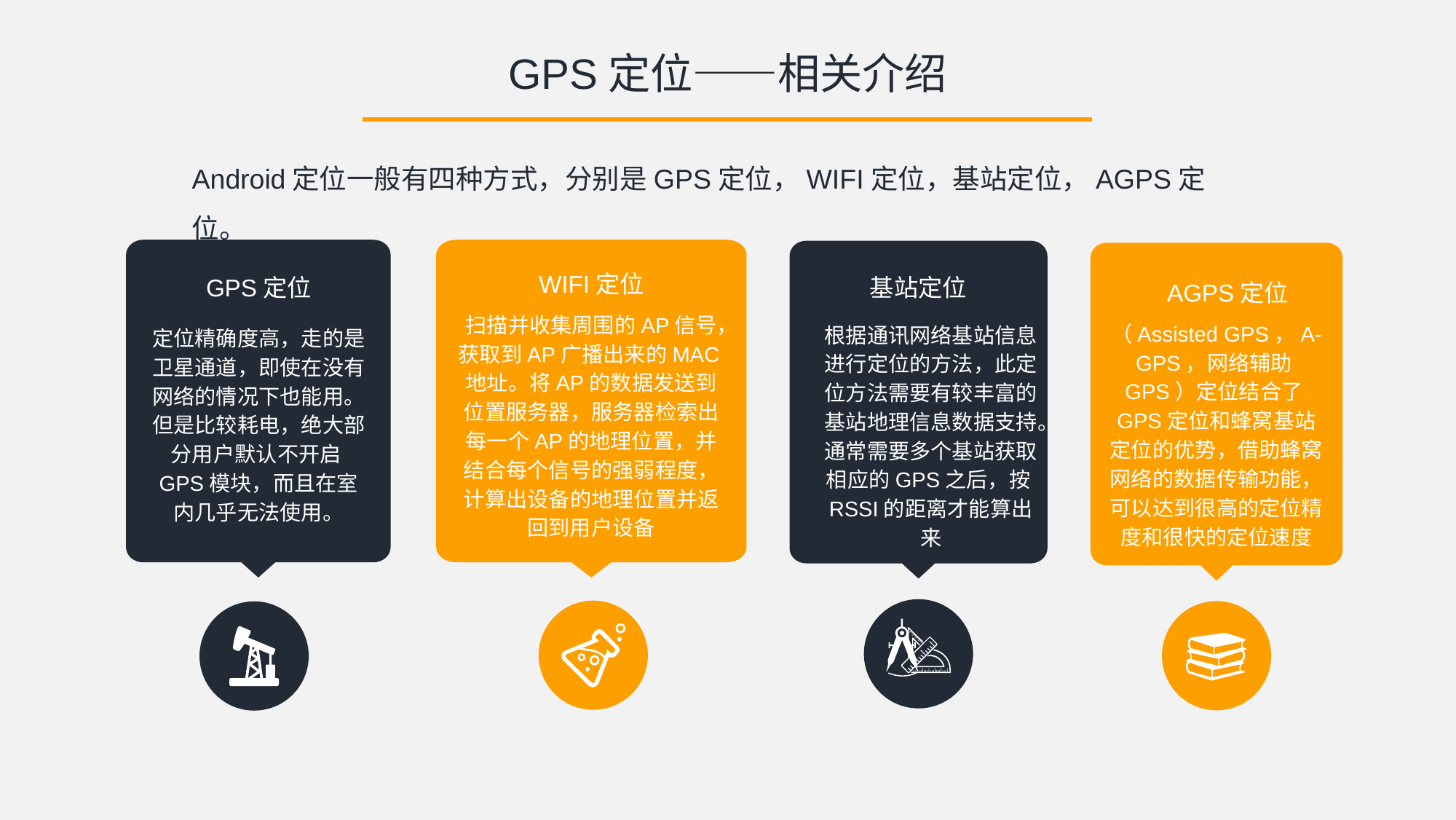

GPS定位——相关介绍
Android定位一般有四种方式，分别是GPS定位，WIFI定位，基站定位，AGPS定位。

WIFI定位
基站定位
GPS定位
AGPS定位
扫描并收集周围的AP信号，获取到AP广播出来的MAC地址。将AP的数据发送到位置服务器，服务器检索出每一个AP的地理位置，并结合每个信号的强弱程度，计算出设备的地理位置并返回到用户设备
（Assisted GPS，A-GPS，网络辅助GPS）定位结合了GPS定位和蜂窝基站定位的优势，借助蜂窝网络的数据传输功能，可以达到很高的定位精度和很快的定位速度
根据通讯网络基站信息进行定位的方法，此定位方法需要有较丰富的基站地理信息数据支持。通常需要多个基站获取相应的GPS之后，按RSSI的距离才能算出来
定位精确度高，走的是卫星通道，即使在没有网络的情况下也能用。但是比较耗电，绝大部分用户默认不开启GPS模块，而且在室内几乎无法使用。